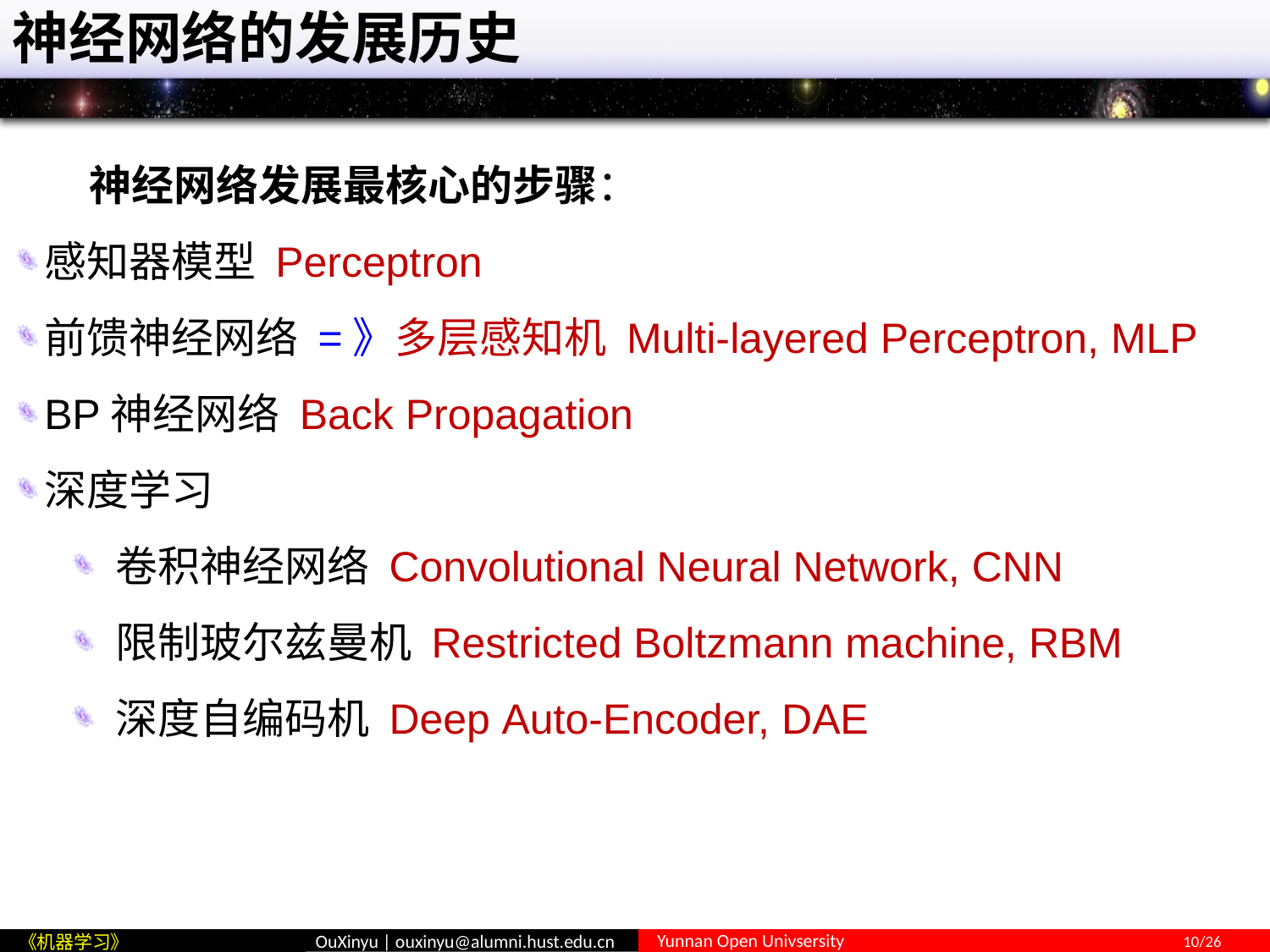

# 神经网络的发展历史
       神经网络发展最核心的步骤：
感知器模型 Perceptron
前馈神经网络 =》多层感知机 Multi-layered Perceptron, MLP
BP神经网络 Back Propagation
深度学习
卷积神经网络 Convolutional Neural Network, CNN
限制玻尔兹曼机 Restricted Boltzmann machine, RBM
深度自编码机 Deep Auto-Encoder, DAE